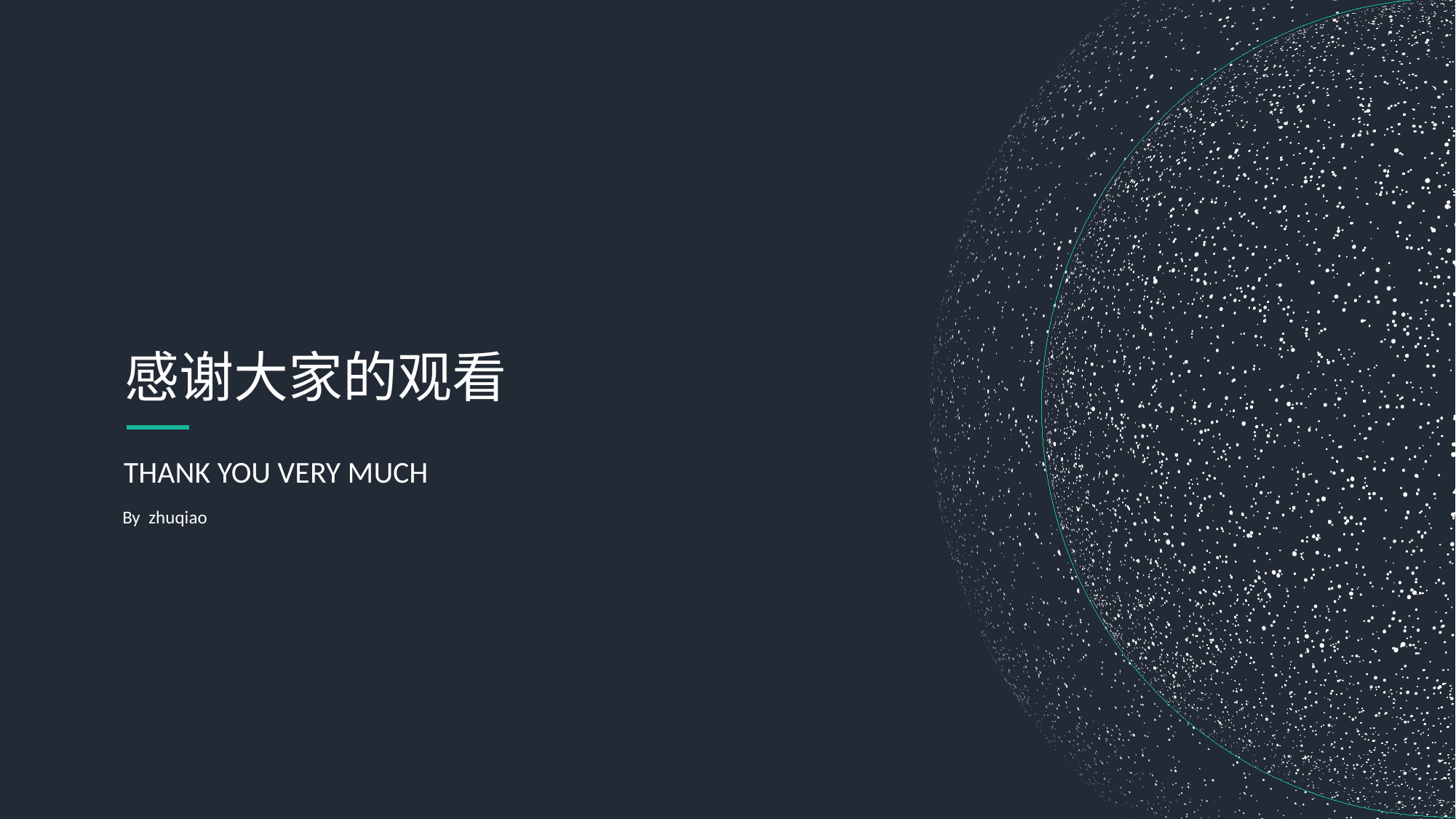

感谢大家的观看
THANK YOU VERY MUCH
By  zhuqiao